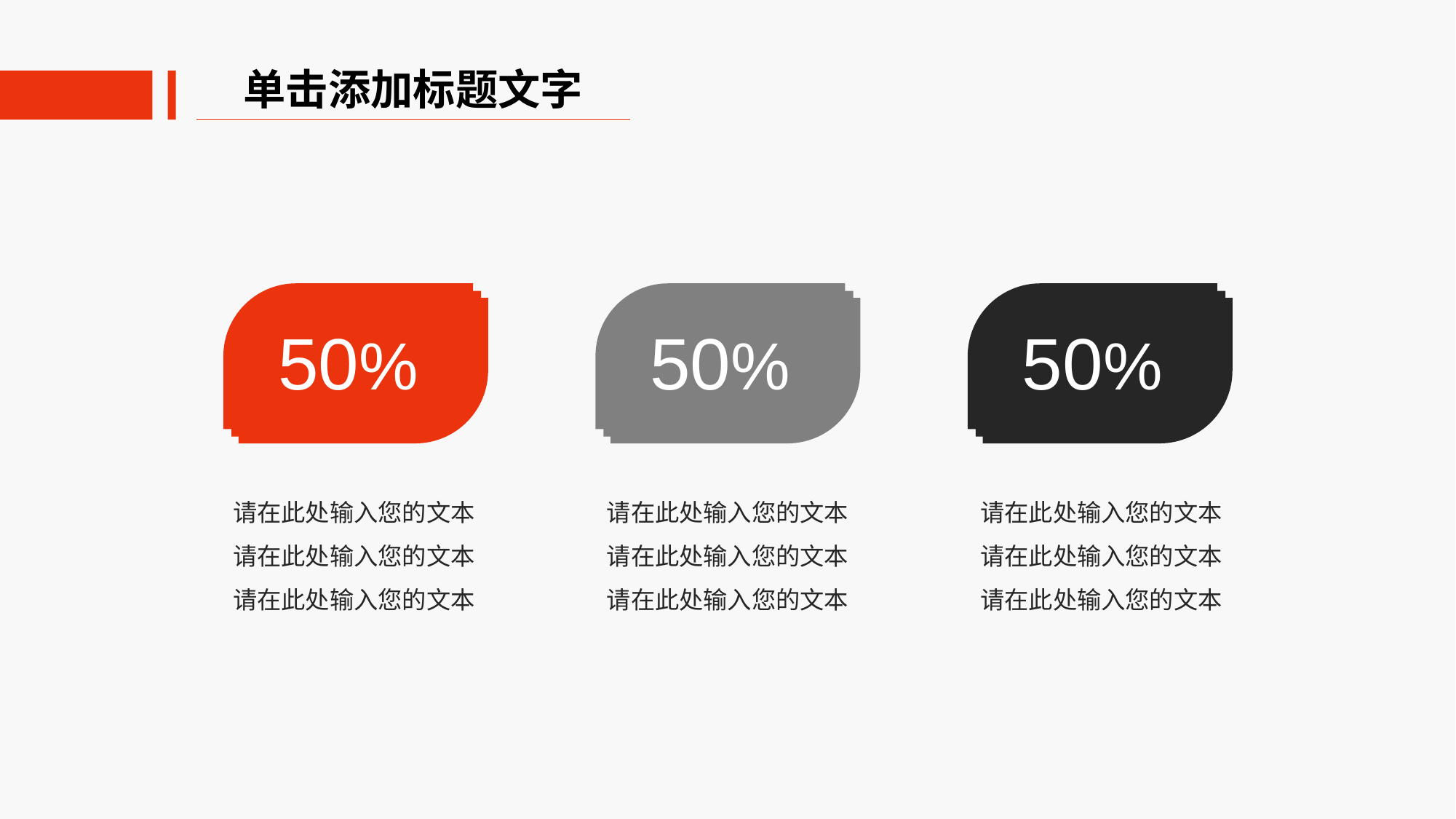

单击添加标题文字

50%

50%

50%

请在此处输入您的文本
请在此处输入您的文本
请在此处输入您的文本
请在此处输入您的文本
请在此处输入您的文本
请在此处输入您的文本
请在此处输入您的文本
请在此处输入您的文本
请在此处输入您的文本